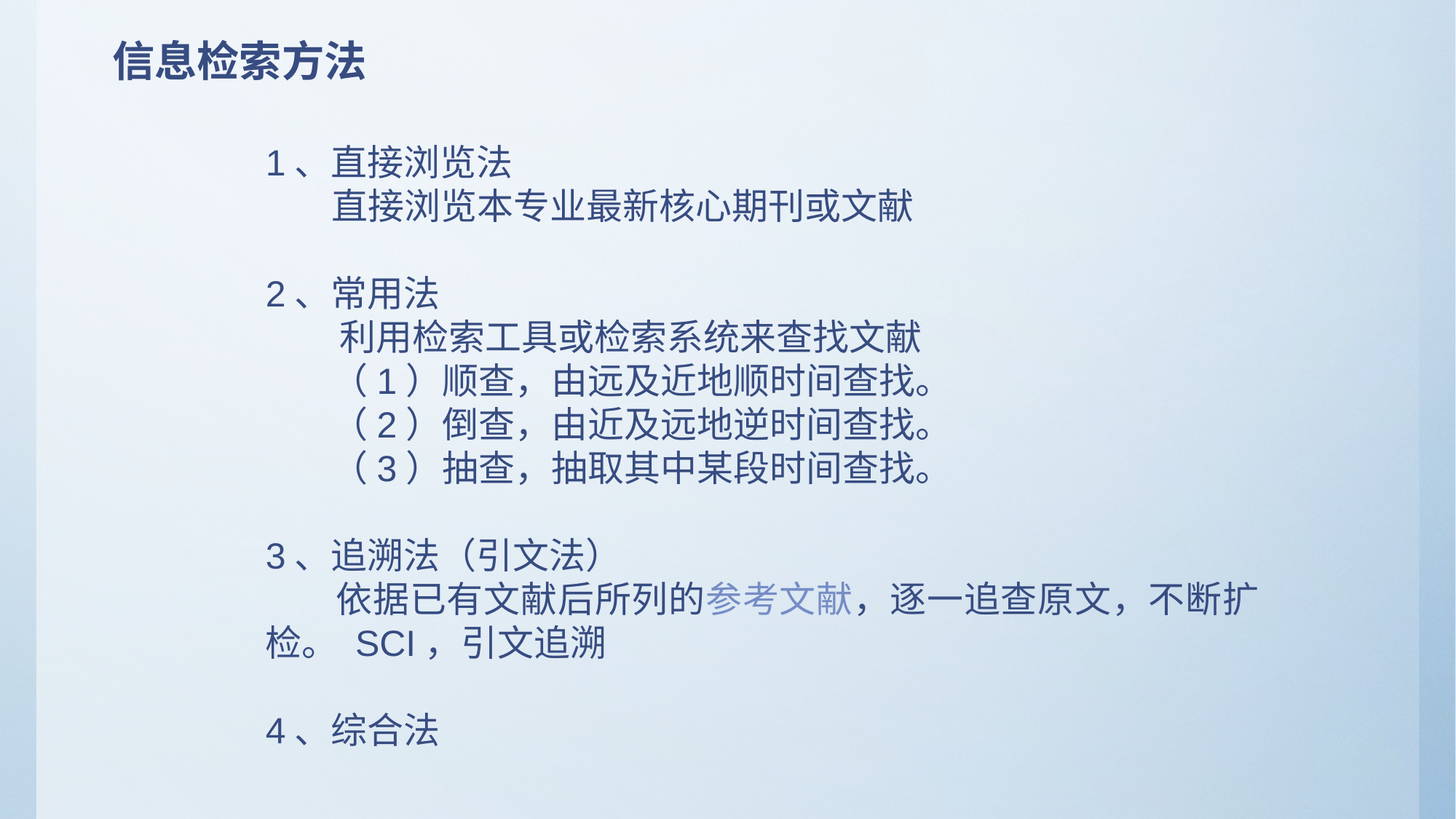

信息检索方法
1、直接浏览法
       直接浏览本专业最新核心期刊或文献

2、常用法
        利用检索工具或检索系统来查找文献
       （1）顺查，由远及近地顺时间查找。
       （2）倒查，由近及远地逆时间查找。
       （3）抽查，抽取其中某段时间查找。

3、追溯法（引文法）
       依据已有文献后所列的参考文献，逐一追查原文，不断扩检。 SCI，引文追溯

4、综合法